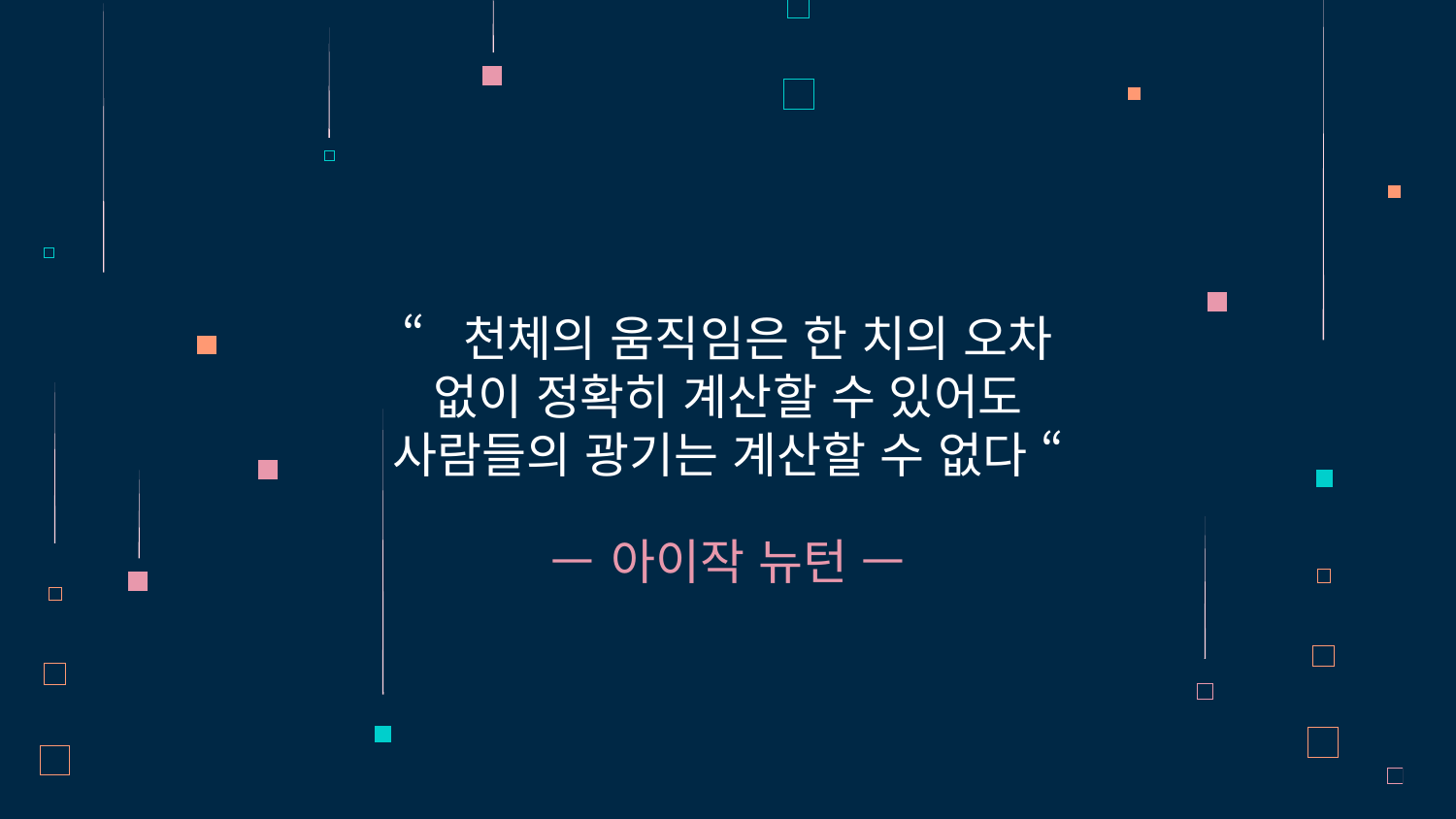

“천체의 움직임은 한 치의 오차 없이 정확히 계산할 수 있어도 사람들의 광기는 계산할 수 없다 “
# —아이작 뉴턴 —